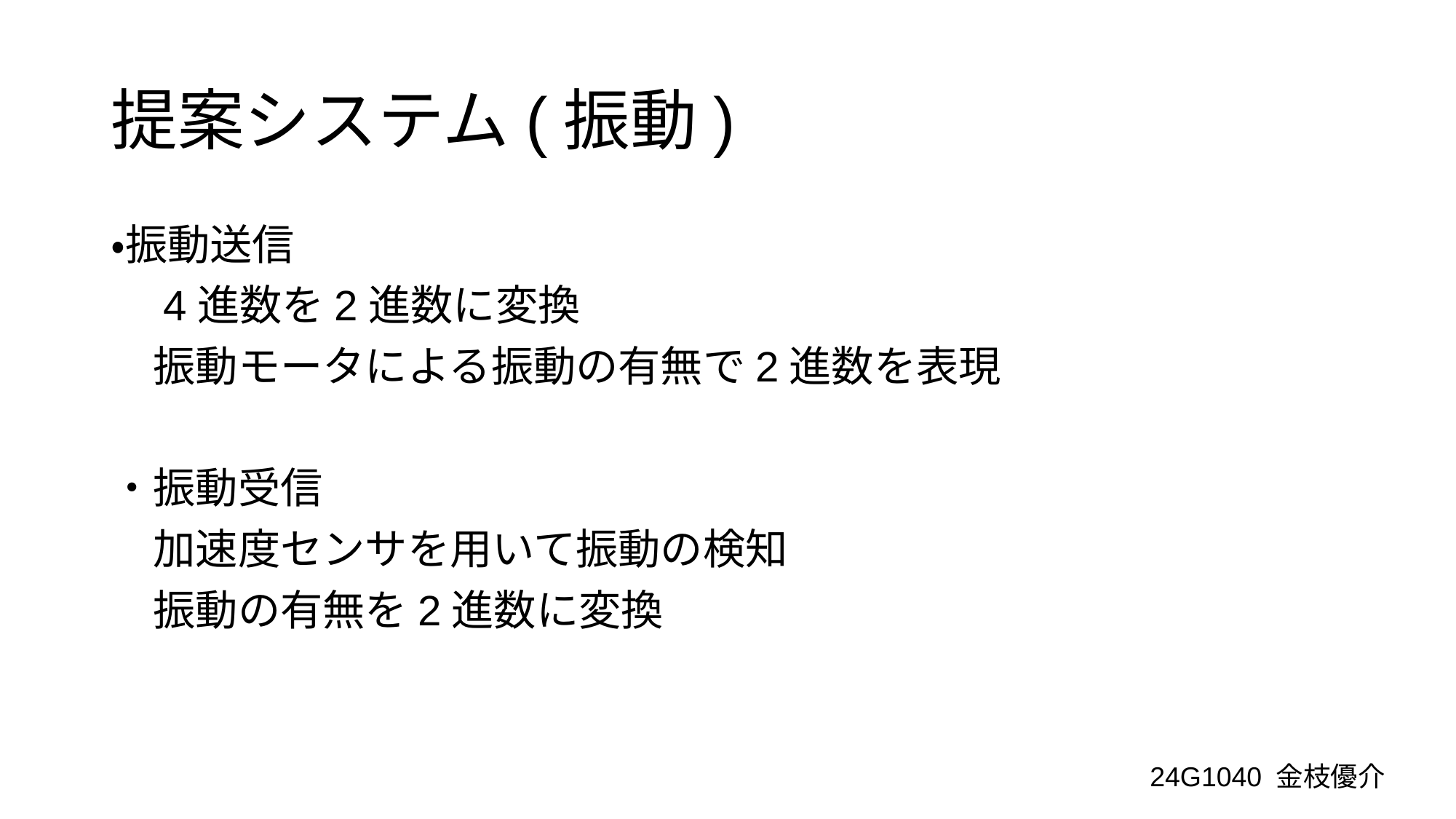

# 提案システム(振動)
・振動送信
　4進数を2進数に変換
　振動モータによる振動の有無で2進数を表現

・振動受信
　加速度センサを用いて振動の検知
　振動の有無を2進数に変換
24G1040 金枝優介